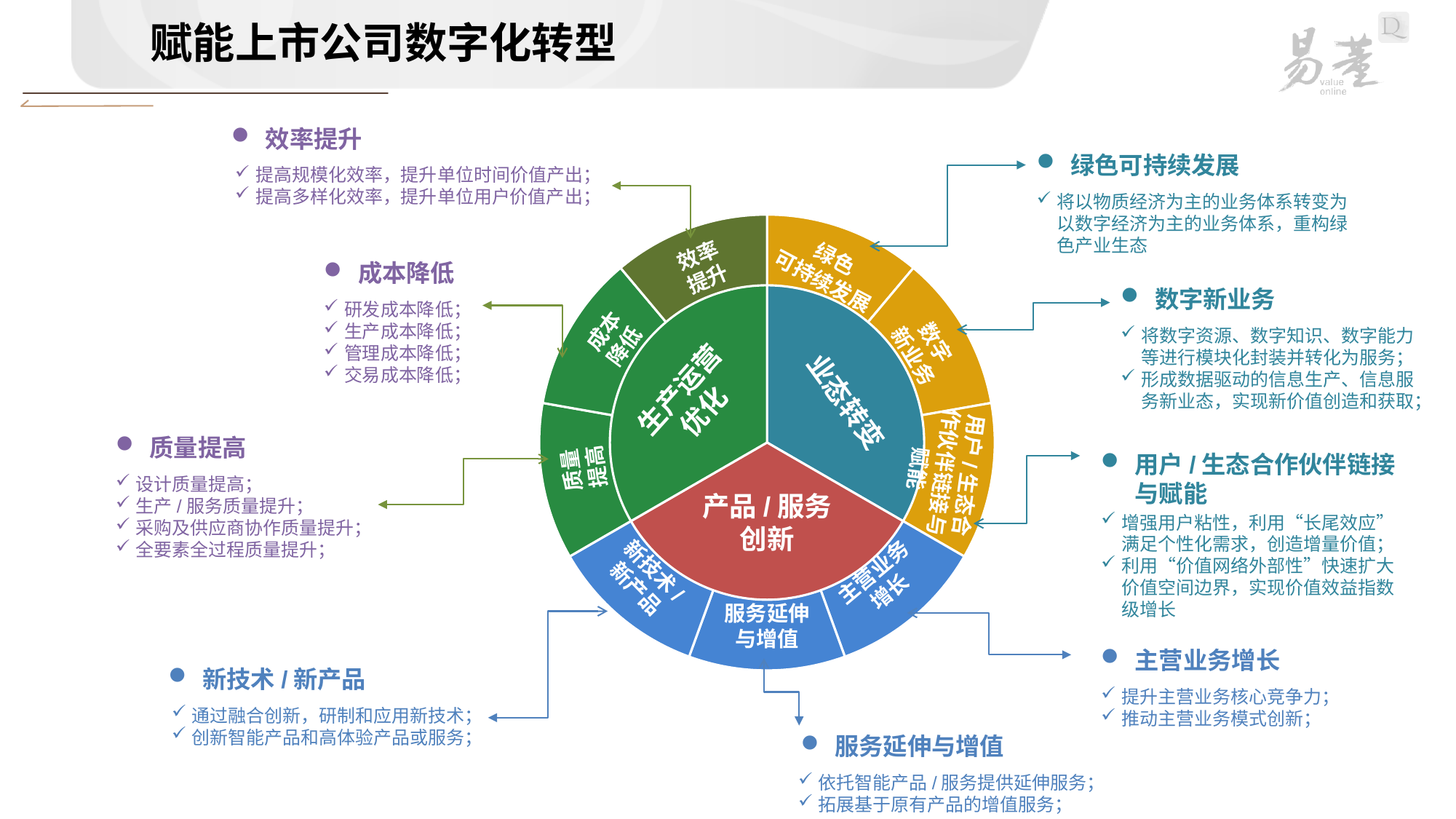

赋能上市公司数字化转型

效率提升
绿色可持续发展
提高规模化效率，提升单位时间价值产出；
提高多样化效率，提升单位用户价值产出；
将以物质经济为主的业务体系转变为以数字经济为主的业务体系，重构绿色产业生态

### Chart

| Category | 类别 1 |
|---|---|
| 系列 1 | 9.0 |
| 系列 2 | 9.0 |
| 系列 3 | 9.0 |
| 系列 4 | 9.0 |
| 系列 5 | 9.0 |
| 系列 6 | 9.0 |
| 系列 7 | 9.0 |
| 系列 8 | 9.0 |
| 系列 9 | 9.0 |
效率
提升
绿色
可持续发展

### Chart

| Category | 类别 1 |
|---|---|
| 系列 1 | 9.0 |
| 系列 2 | 9.0 |
| 系列 3 | 9.0 |
成本
降低
数字
新业务
生产运营
优化
业态转变
用户/生态合
作伙伴链接与
赋能
质量
提高
产品/服务
创新
新技术/
新产品
主营业务
增长
服务延伸
与增值
成本降低
数字新业务
研发成本降低；
生产成本降低；
管理成本降低；
交易成本降低；
将数字资源、数字知识、数字能力等进行模块化封装并转化为服务；
形成数据驱动的信息生产、信息服务新业态，实现新价值创造和获取；
质量提高
用户/生态合作伙伴链接与赋能
设计质量提高；
生产/服务质量提升；
采购及供应商协作质量提升；
全要素全过程质量提升；
增强用户粘性，利用“长尾效应”满足个性化需求，创造增量价值；
利用“价值网络外部性”快速扩大价值空间边界，实现价值效益指数级增长
主营业务增长
新技术/新产品
提升主营业务核心竞争力；
推动主营业务模式创新；
通过融合创新，研制和应用新技术；
创新智能产品和高体验产品或服务；
服务延伸与增值
依托智能产品/服务提供延伸服务；
拓展基于原有产品的增值服务；